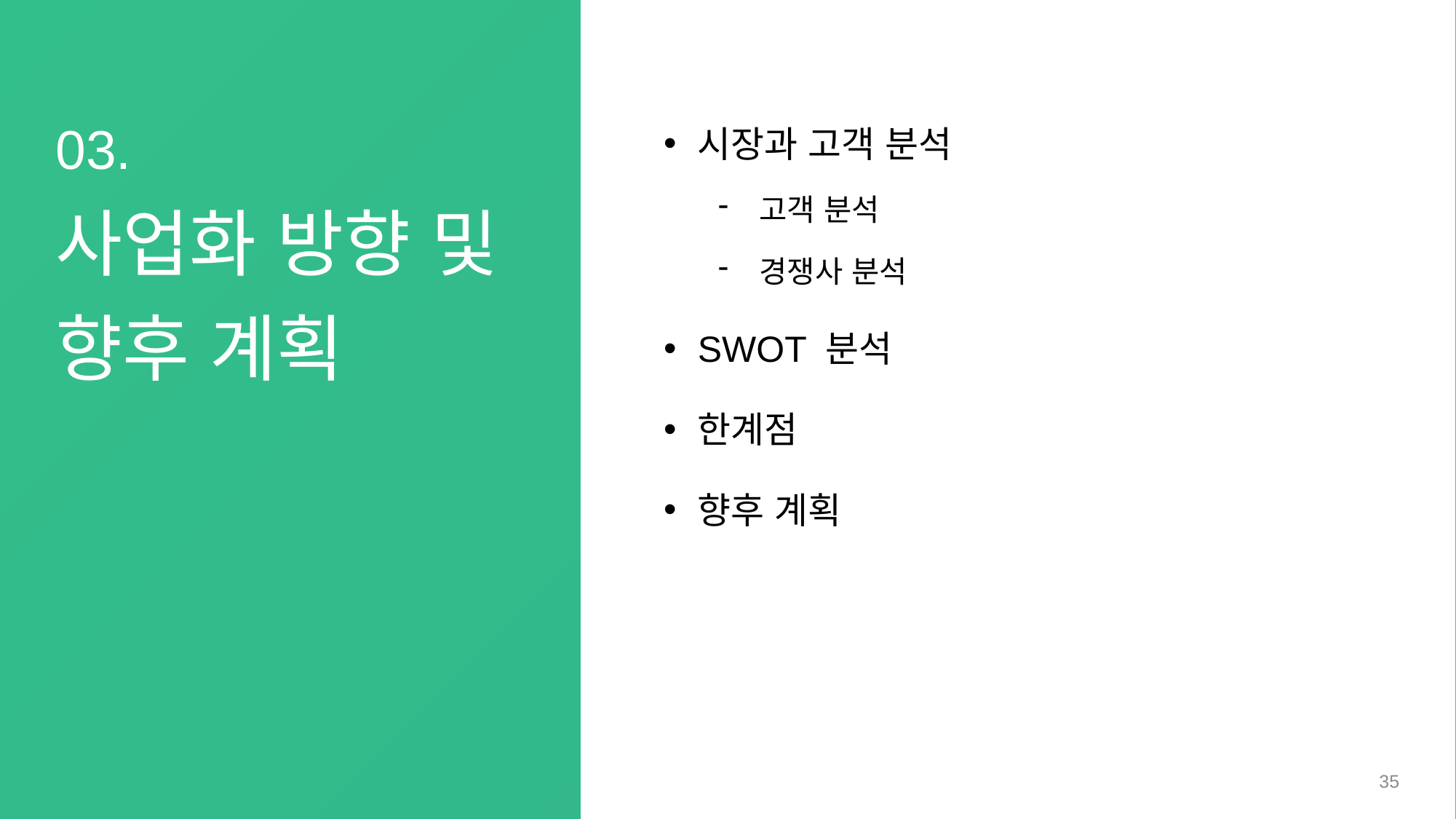

# 03. 사업화 방향 및 향후 계획
시장과 고객 분석
고객 분석
경쟁사 분석
SWOT 분석
한계점
향후 계획
35